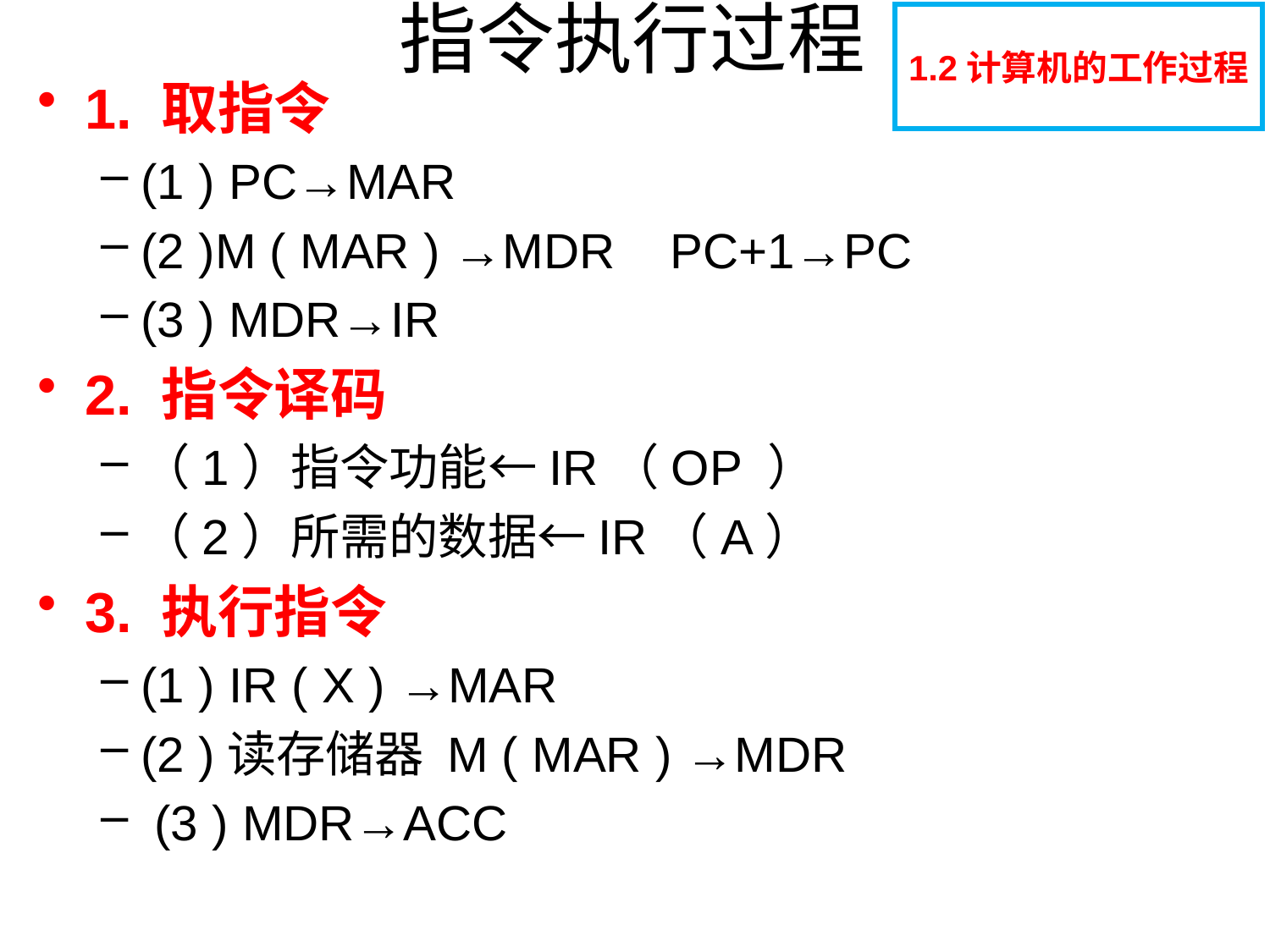

# 指令执行过程
1.2计算机的工作过程
1. 取指令
(1 ) PC→MAR
(2 )M ( MAR ) →MDR    PC+1→PC
(3 ) MDR→IR
2. 指令译码
（1）指令功能←IR（OP ）
（2）所需的数据←IR（A）
3. 执行指令
(1 ) IR ( X ) →MAR
(2 )读存储器 M ( MAR ) →MDR
 (3 ) MDR→ACC